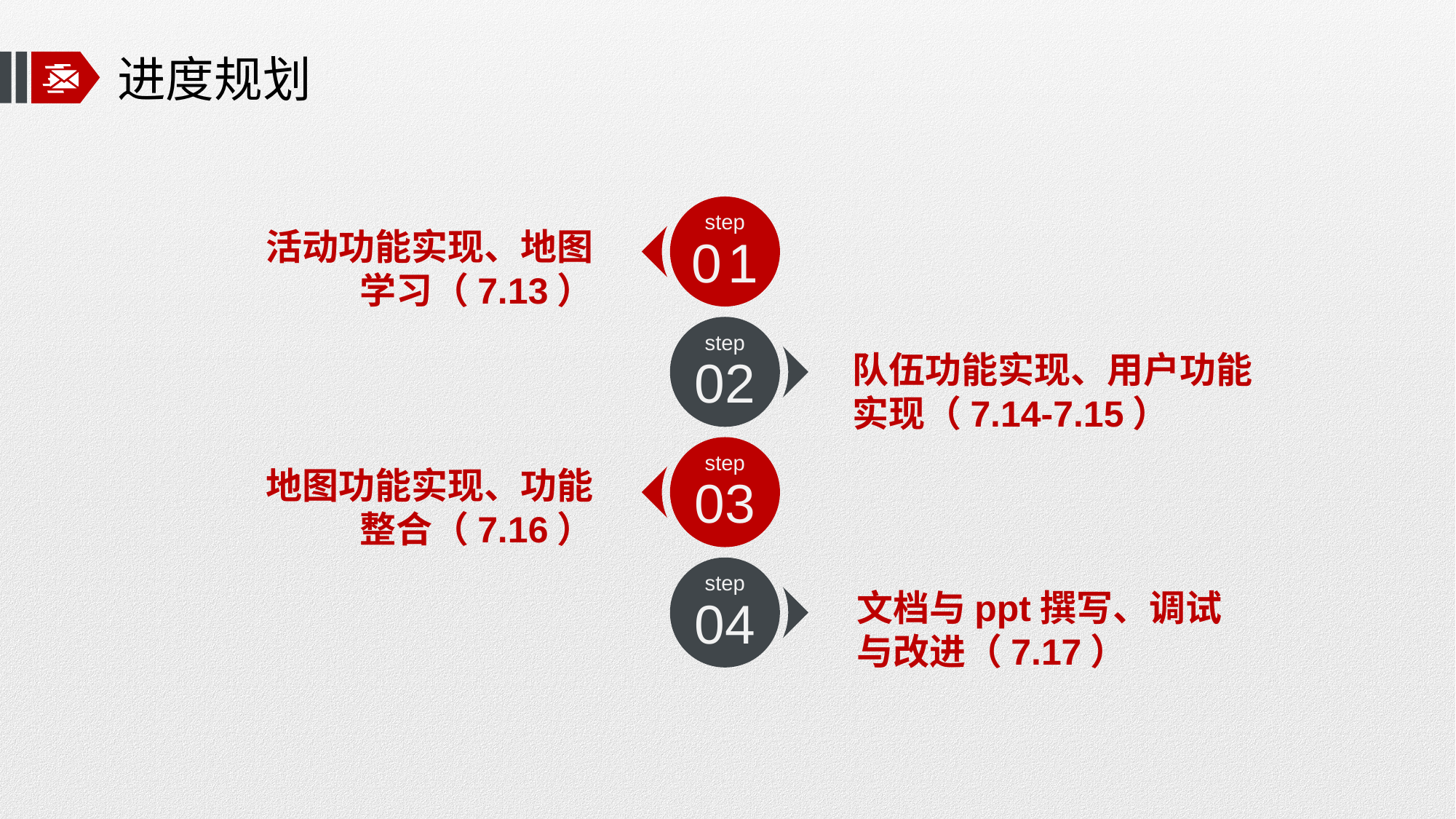

# 进度规划

step
01
活动功能实现、地图学习（7.13）

step
02
队伍功能实现、用户功能实现（7.14-7.15）

step
03
地图功能实现、功能整合（7.16）

step
04
文档与ppt撰写、调试与改进（7.17）